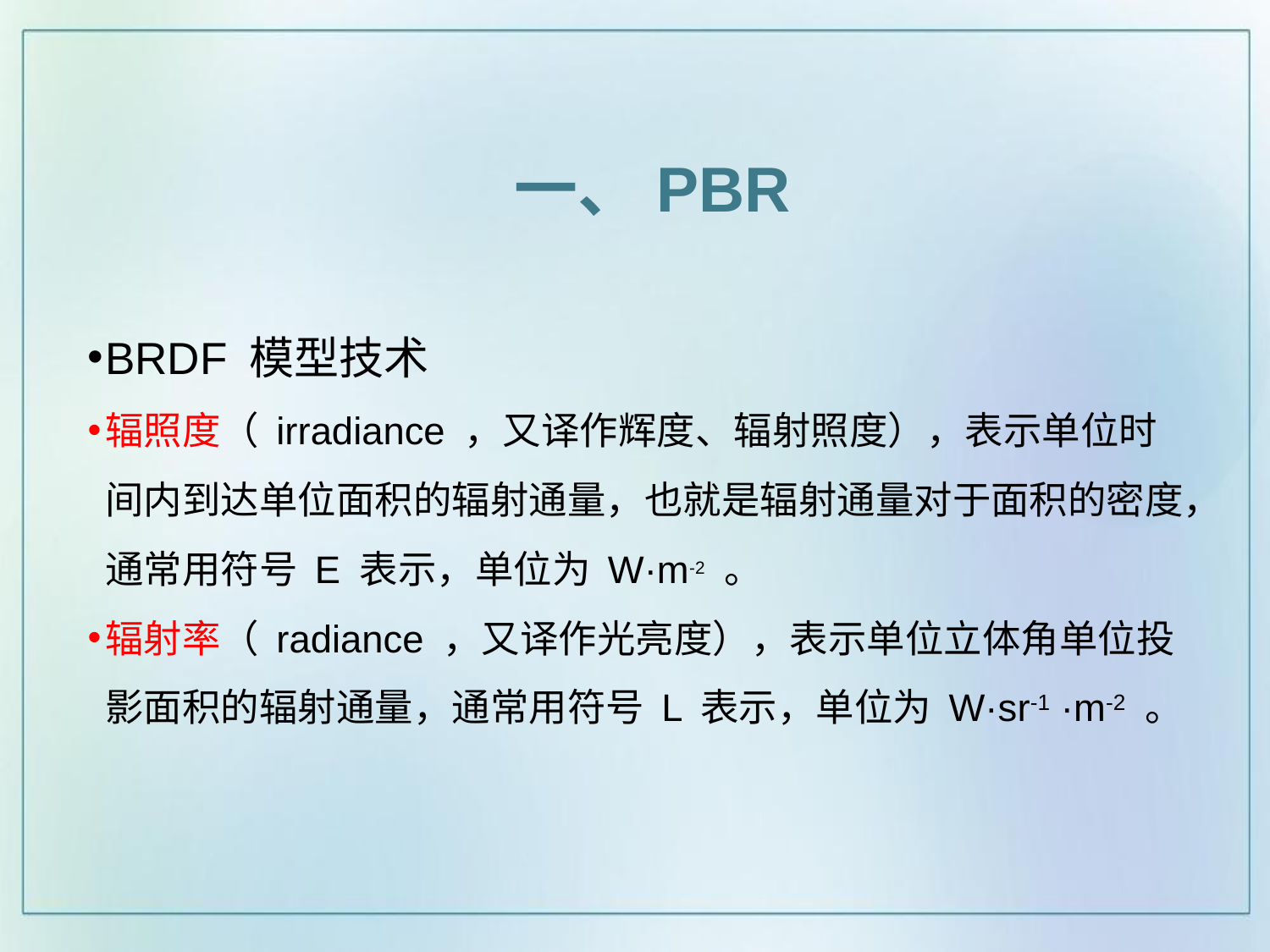

一、PBR
BRDF 模型技术
辐照度（ irradiance ，又译作辉度、辐射照度），表示单位时间内到达单位面积的辐射通量，也就是辐射通量对于面积的密度，通常用符号 E 表示，单位为 W·m-2 。
辐射率（ radiance ，又译作光亮度），表示单位立体角单位投影面积的辐射通量，通常用符号 L 表示，单位为 W·sr-1 ·m-2 。